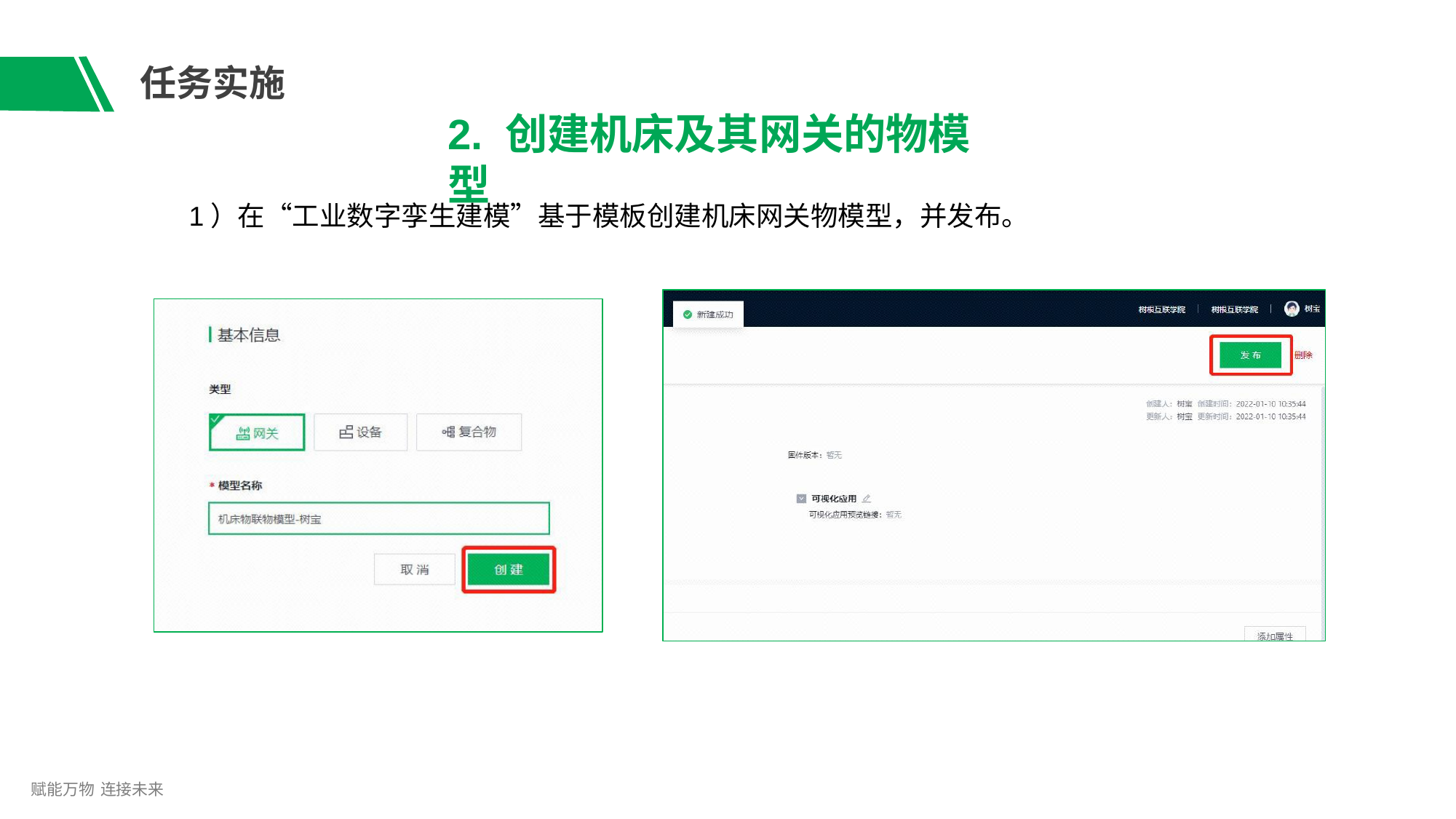

# 任务实施
2. 创建机床及其网关的物模型
1）在“工业数字孪生建模”基于模板创建机床网关物模型，并发布。

赋能万物 连接未来